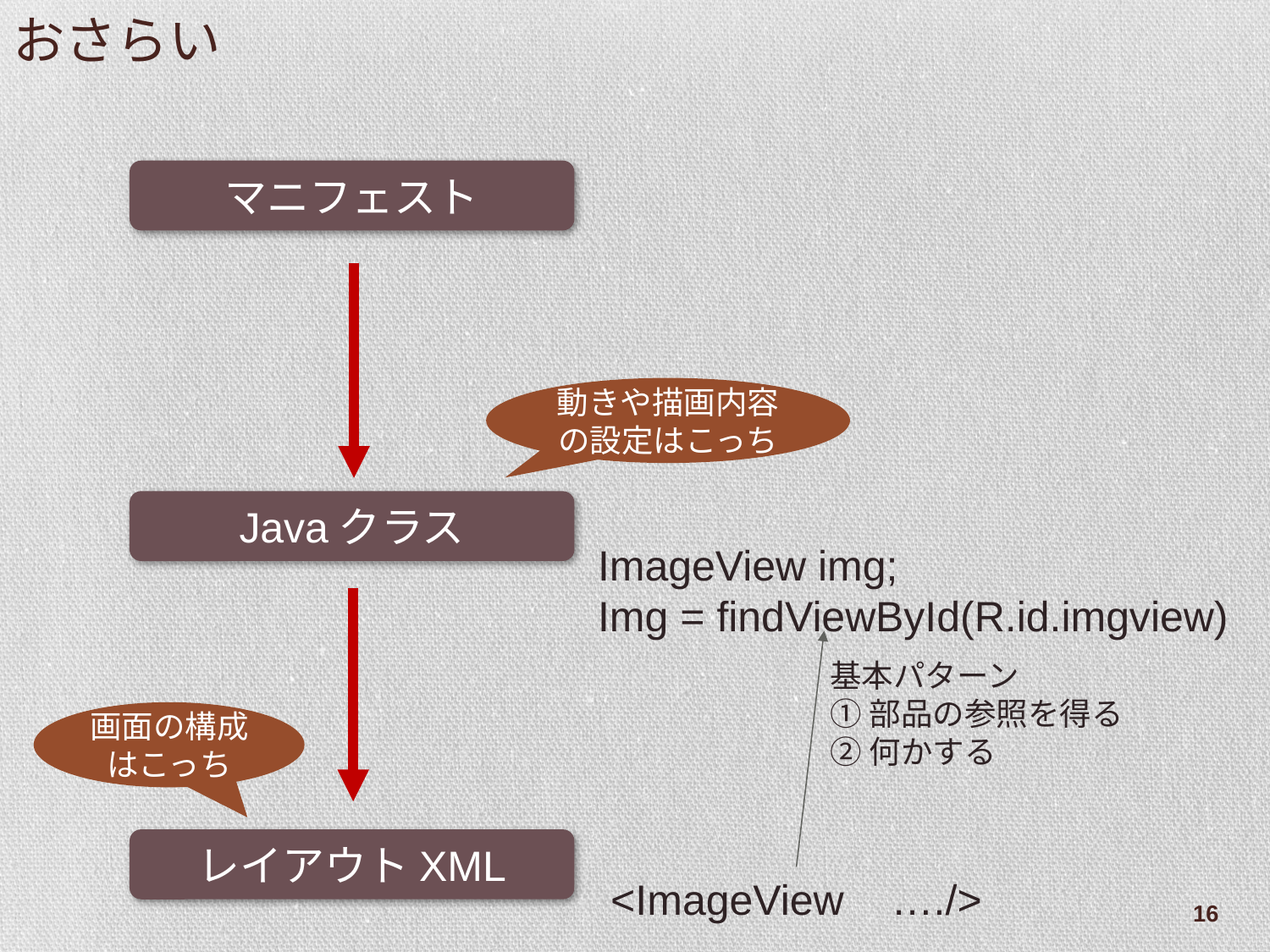

# おさらい
マニフェスト
動きや描画内容の設定はこっち
Javaクラス
ImageView img;
Img = findViewById(R.id.imgview)
基本パターン
①部品の参照を得る
②何かする
画面の構成はこっち
レイアウトXML
<ImageView    …./>
16